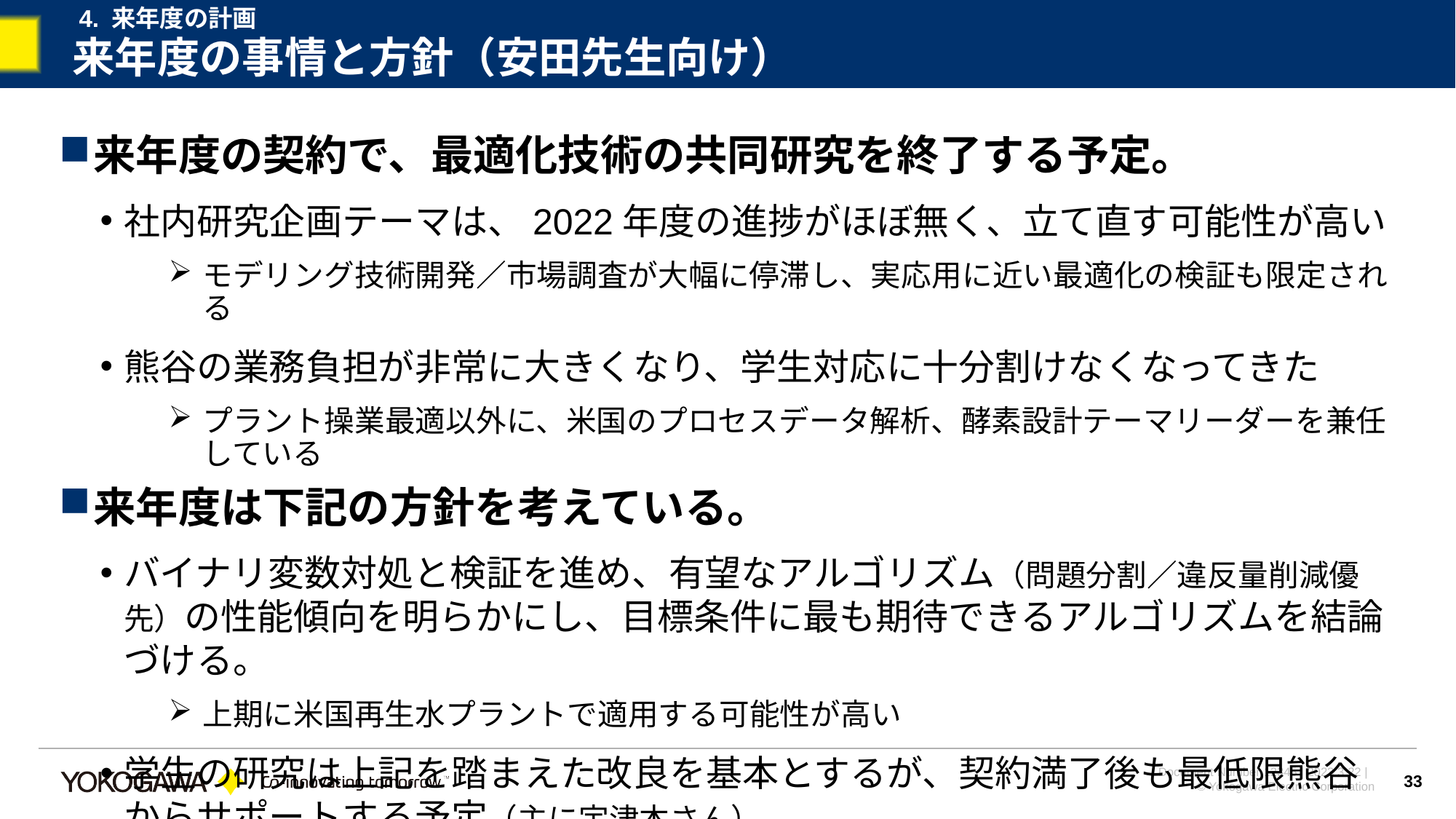

4. 来年度の計画
# 来年度の事情と方針（安田先生向け）
来年度の契約で、最適化技術の共同研究を終了する予定。
社内研究企画テーマは、2022年度の進捗がほぼ無く、立て直す可能性が高い
モデリング技術開発／市場調査が大幅に停滞し、実応用に近い最適化の検証も限定される
熊谷の業務負担が非常に大きくなり、学生対応に十分割けなくなってきた
プラント操業最適以外に、米国のプロセスデータ解析、酵素設計テーマリーダーを兼任している
来年度は下記の方針を考えている。
バイナリ変数対処と検証を進め、有望なアルゴリズム（問題分割／違反量削減優先）の性能傾向を明らかにし、目標条件に最も期待できるアルゴリズムを結論づける。
上期に米国再生水プラントで適用する可能性が高い
学生の研究は上記を踏まえた改良を基本とするが、契約満了後も最低限熊谷からサポートする予定（主に宇津本さん）。
33